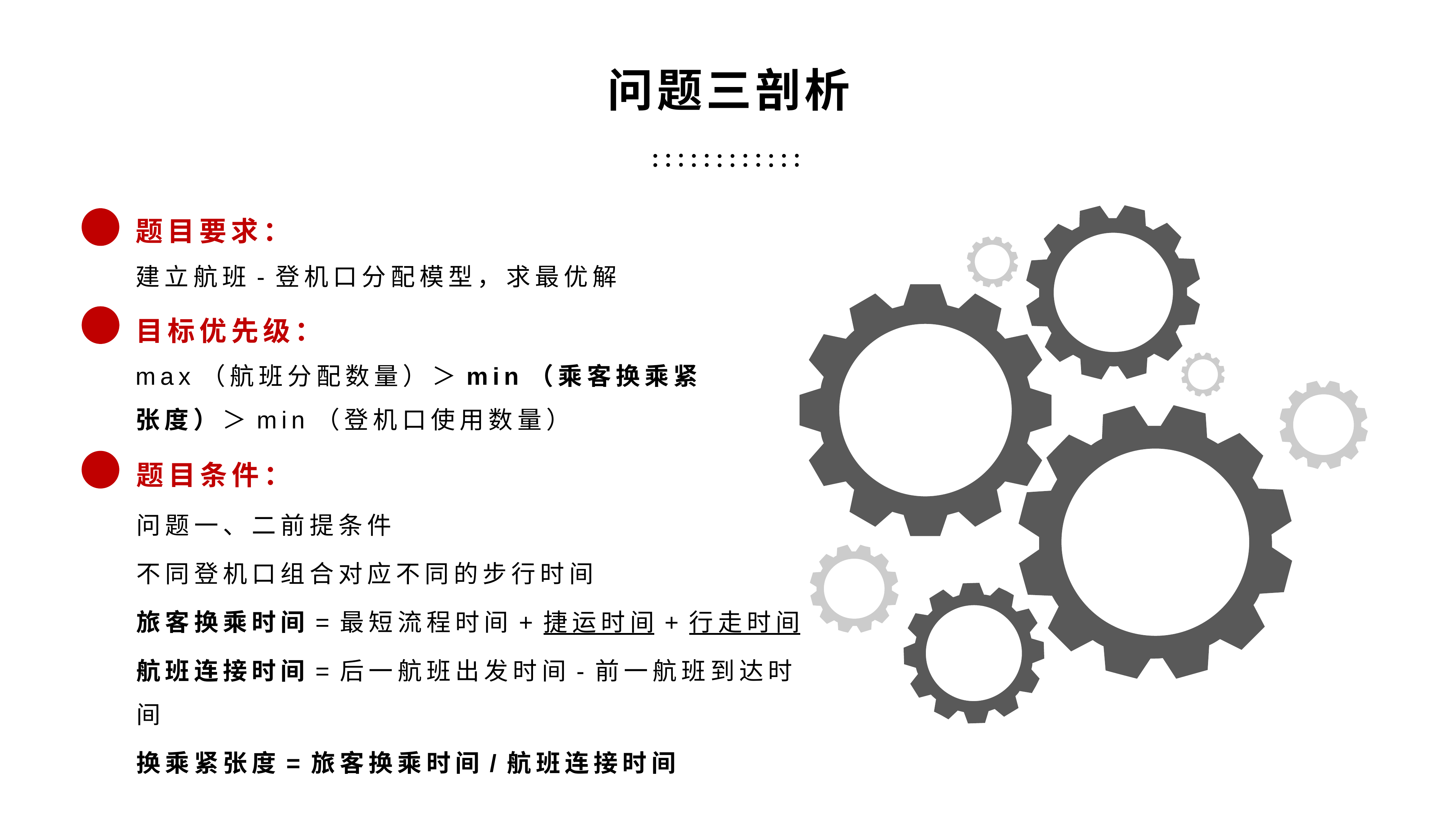

问题三剖析

题目要求：
建立航班-登机口分配模型，求最优解

目标优先级：
max（航班分配数量）＞min（乘客换乘紧张度）＞min（登机口使用数量）

题目条件：
问题一、二前提条件
不同登机口组合对应不同的步行时间
旅客换乘时间=最短流程时间+捷运时间+行走时间
航班连接时间=后一航班出发时间-前一航班到达时间
换乘紧张度=旅客换乘时间/航班连接时间